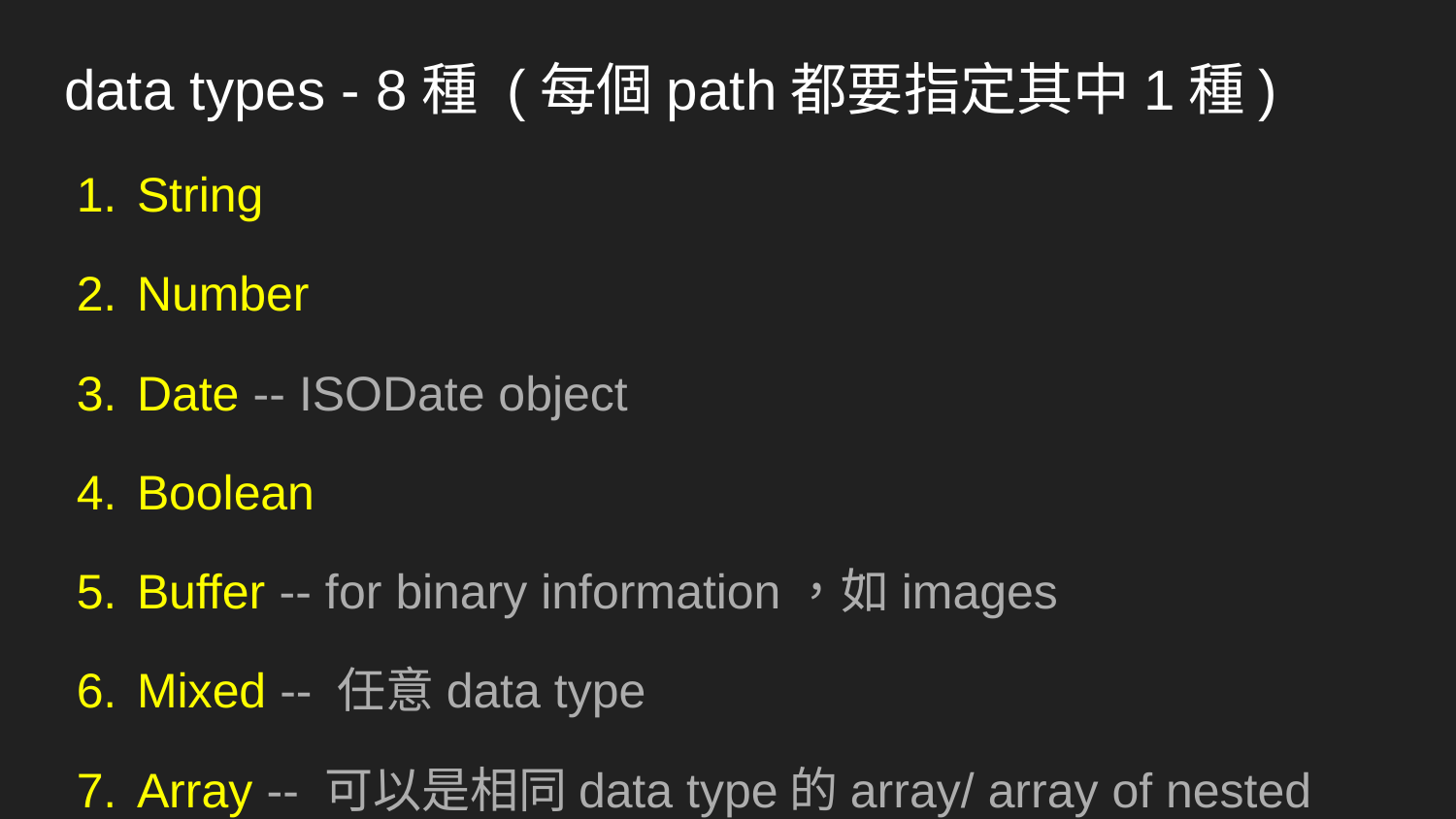

# data types - 8種 (每個path都要指定其中1種)
String
Number
Date -- ISODate object
Boolean
Buffer -- for binary information，如images
Mixed -- 任意data type
Array -- 可以是相同data type的array/ array of nested sub-documents
ObjectId -- 通常用來參考別的documents中的_id path